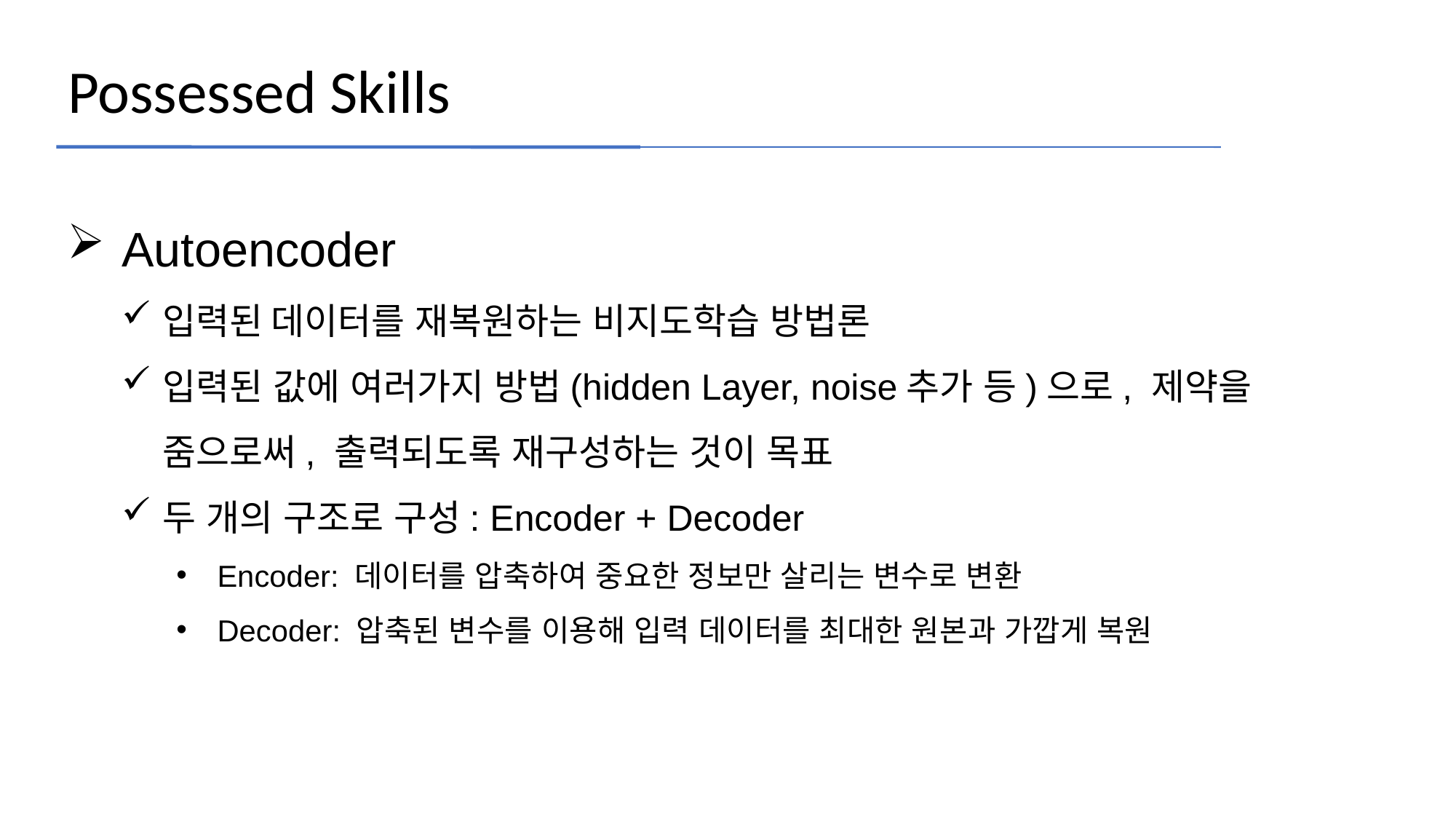

Possessed Skills
Autoencoder
입력된 데이터를 재복원하는 비지도학습 방법론
입력된 값에 여러가지 방법(hidden Layer, noise추가 등)으로, 제약을 줌으로써, 출력되도록 재구성하는 것이 목표
두 개의 구조로 구성: Encoder + Decoder
Encoder: 데이터를 압축하여 중요한 정보만 살리는 변수로 변환
Decoder: 압축된 변수를 이용해 입력 데이터를 최대한 원본과 가깝게 복원